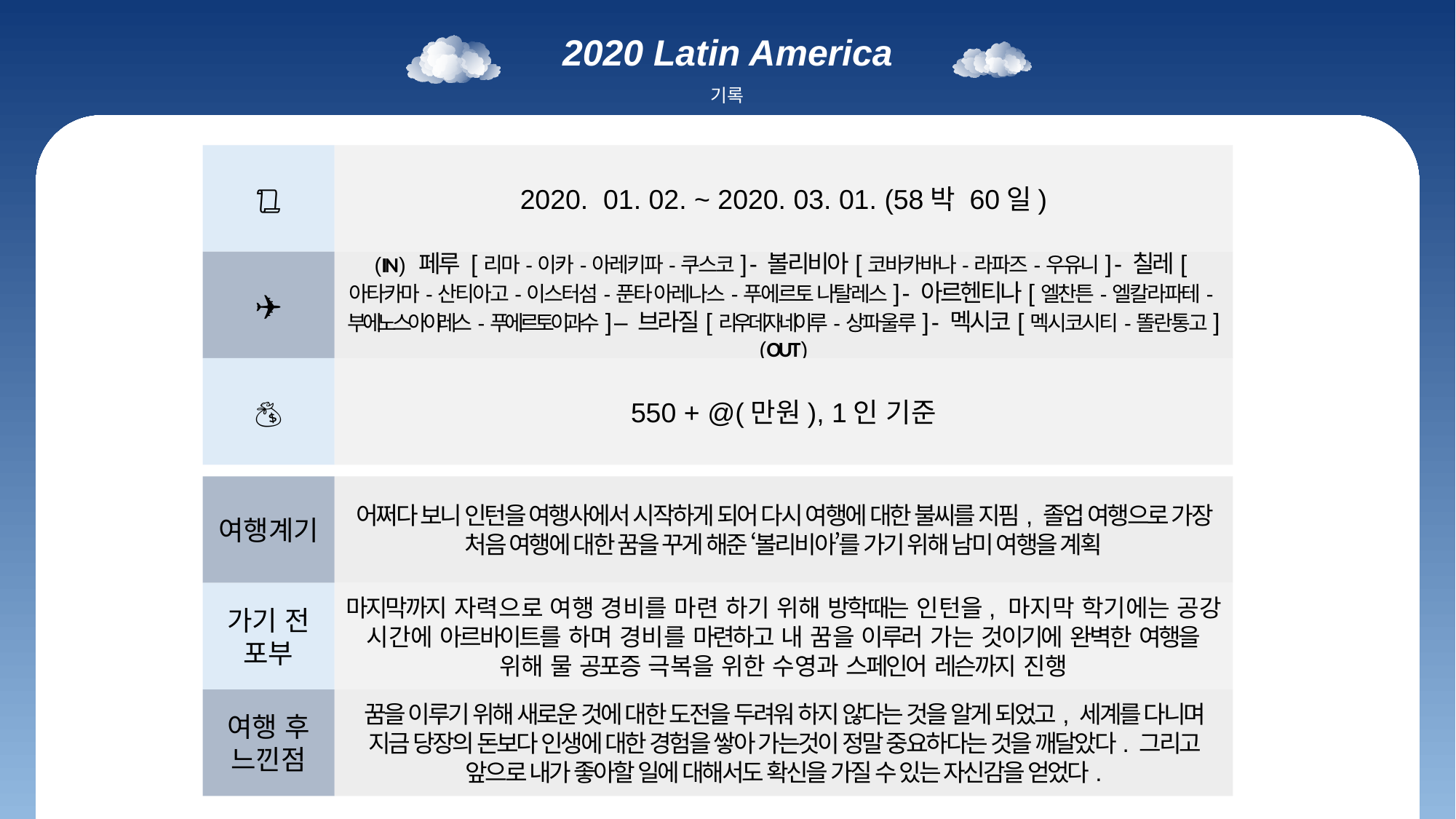

2020 Latin America
기록

📜
2020.  01. 02. ~ 2020. 03. 01. (58박 60일)
✈
(IN) 페루 [리마-이카-아레키파-쿠스코] - 볼리비아[코바카바나-라파즈-우유니] - 칠레[아타카마-산티아고-이스터섬-푼타 아레나스-푸에르토 나탈레스] - 아르헨티나[엘찬튼-엘칼라파테-부에노스아이레스-푸에르토이과수] – 브라질[리우데자네이루-상파울루] - 멕시코[멕시코시티-똘란통고](OUT)
💰
550 + @(만원), 1인 기준
여행계기
어쩌다 보니 인턴을 여행사에서 시작하게 되어 다시 여행에 대한 불씨를 지핌, 졸업 여행으로 가장 처음 여행에 대한 꿈을 꾸게 해준 ‘볼리비아’를 가기 위해 남미 여행을 계획
가기 전 포부
마지막까지 자력으로 여행 경비를 마련 하기 위해 방학때는 인턴을, 마지막 학기에는 공강 시간에 아르바이트를 하며 경비를 마련하고 내 꿈을 이루러 가는 것이기에 완벽한 여행을 위해 물 공포증 극복을 위한 수영과 스페인어 레슨까지 진행
여행 후 느낀점
꿈을 이루기 위해 새로운 것에 대한 도전을 두려워 하지 않다는 것을 알게 되었고, 세계를 다니며 지금 당장의 돈보다 인생에 대한 경험을 쌓아 가는것이 정말 중요하다는 것을 깨달았다. 그리고 앞으로 내가 좋아할 일에 대해서도 확신을 가질 수 있는 자신감을 얻었다.